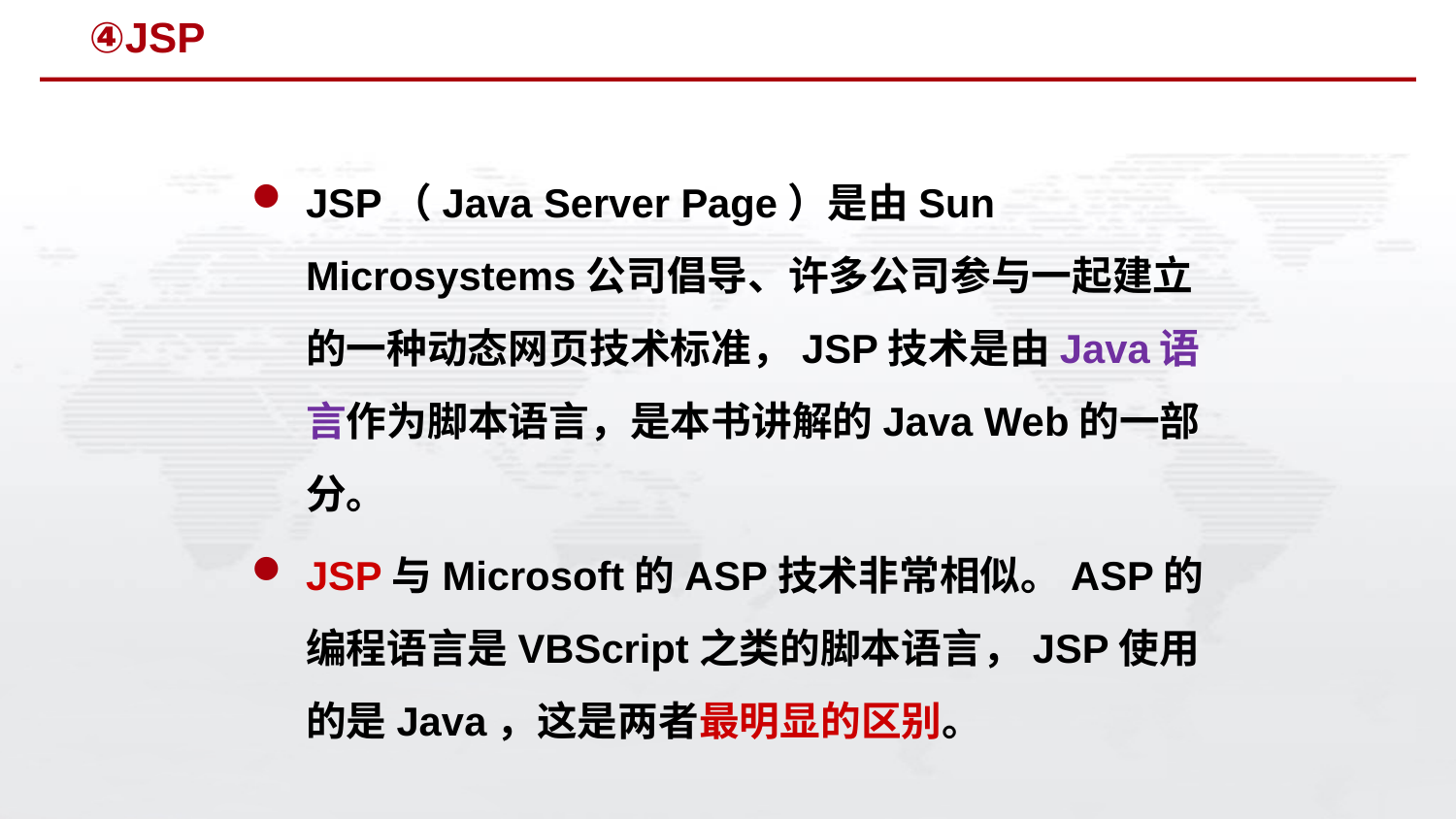

# ④JSP
JSP（Java Server Page）是由Sun Microsystems公司倡导、许多公司参与一起建立的一种动态网页技术标准，JSP技术是由Java语言作为脚本语言，是本书讲解的Java Web的一部分。
JSP与Microsoft的ASP技术非常相似。ASP的编程语言是VBScript之类的脚本语言，JSP使用的是Java，这是两者最明显的区别。